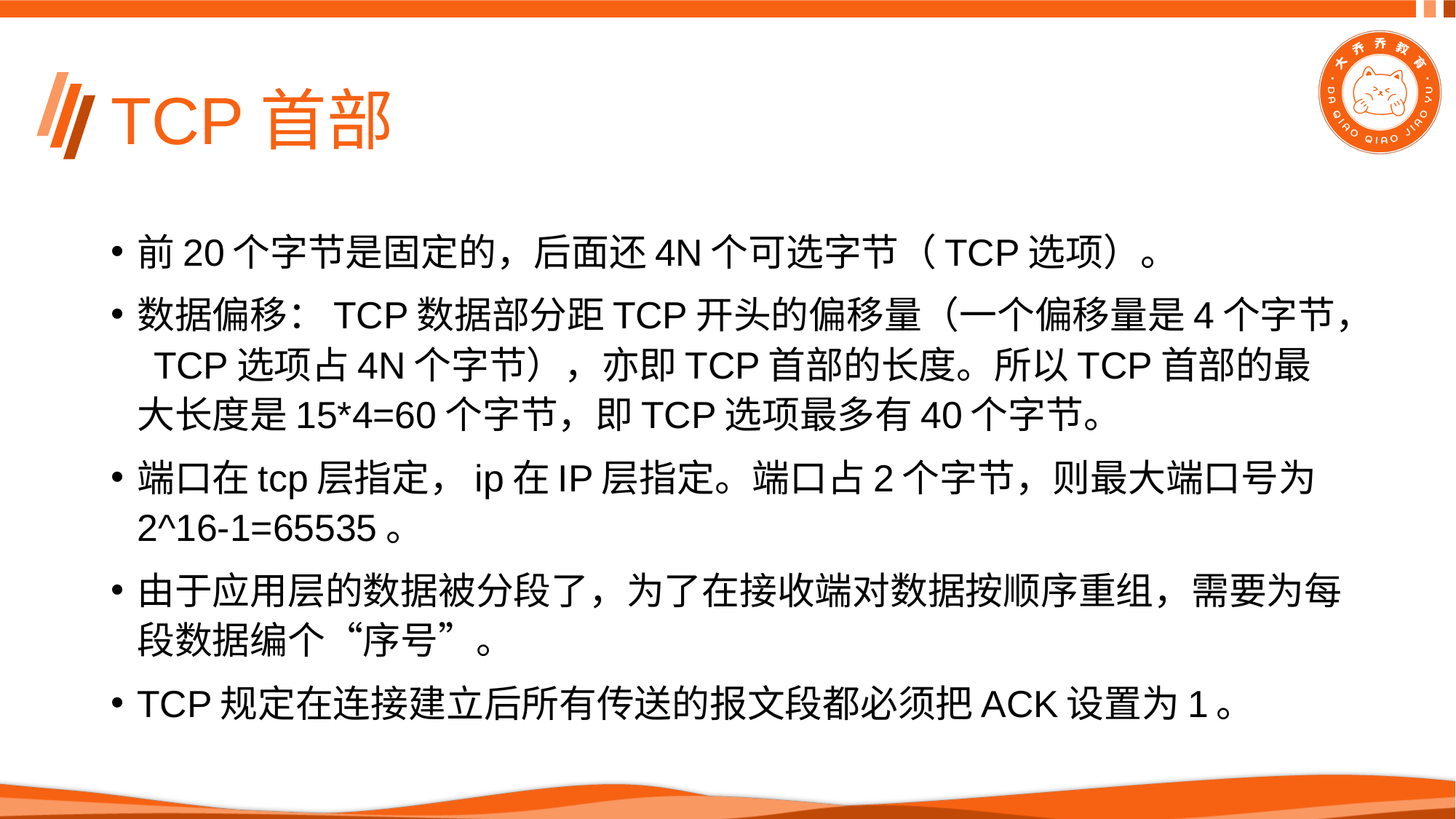

# TCP首部
前20个字节是固定的，后面还4N个可选字节（TCP选项）。
数据偏移：TCP数据部分距TCP开头的偏移量（一个偏移量是4个字节， TCP选项占4N个字节），亦即TCP首部的长度。所以TCP首部的最大长度是15*4=60个字节，即TCP选项最多有40个字节。
端口在tcp层指定，ip在IP层指定。端口占2个字节，则最大端口号为2^16-1=65535。
由于应用层的数据被分段了，为了在接收端对数据按顺序重组，需要为每段数据编个“序号”。
TCP规定在连接建立后所有传送的报文段都必须把ACK设置为1。